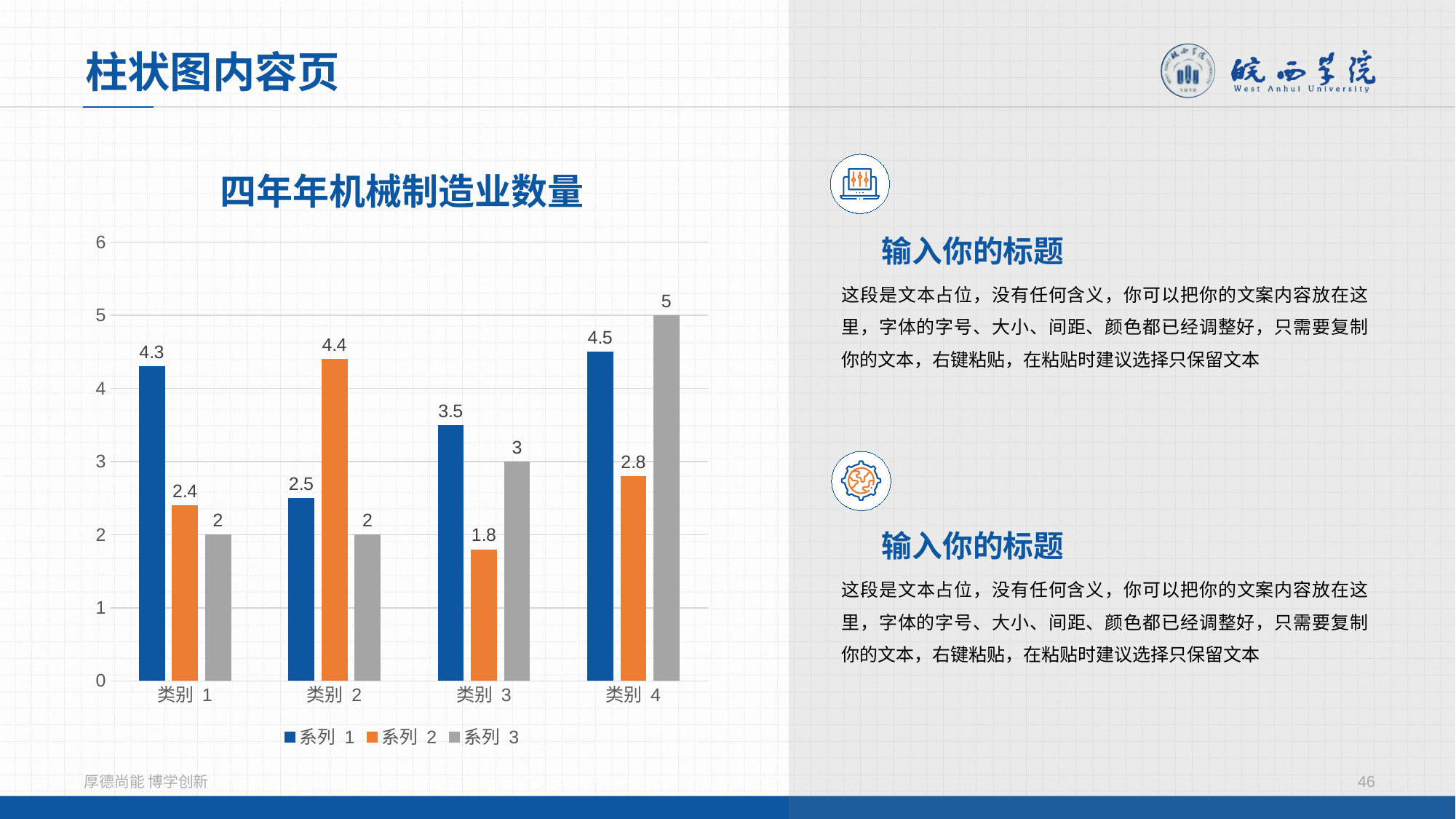

柱状图内容页

输入你的标题
这段是文本占位，没有任何含义，你可以把你的文案内容放在这里，字体的字号、大小、间距、颜色都已经调整好，只需要复制你的文本，右键粘贴，在粘贴时建议选择只保留文本
四年年机械制造业数量

### Chart

| Category | 系列 1 | 系列 2 | 系列 3 |
|---|---|---|---|
| 类别 1 | 4.3 | 2.4 | 2.0 |
| 类别 2 | 2.5 | 4.4 | 2.0 |
| 类别 3 | 3.5 | 1.8 | 3.0 |
| 类别 4 | 4.5 | 2.8 | 5.0 |

输入你的标题
这段是文本占位，没有任何含义，你可以把你的文案内容放在这里，字体的字号、大小、间距、颜色都已经调整好，只需要复制你的文本，右键粘贴，在粘贴时建议选择只保留文本
46